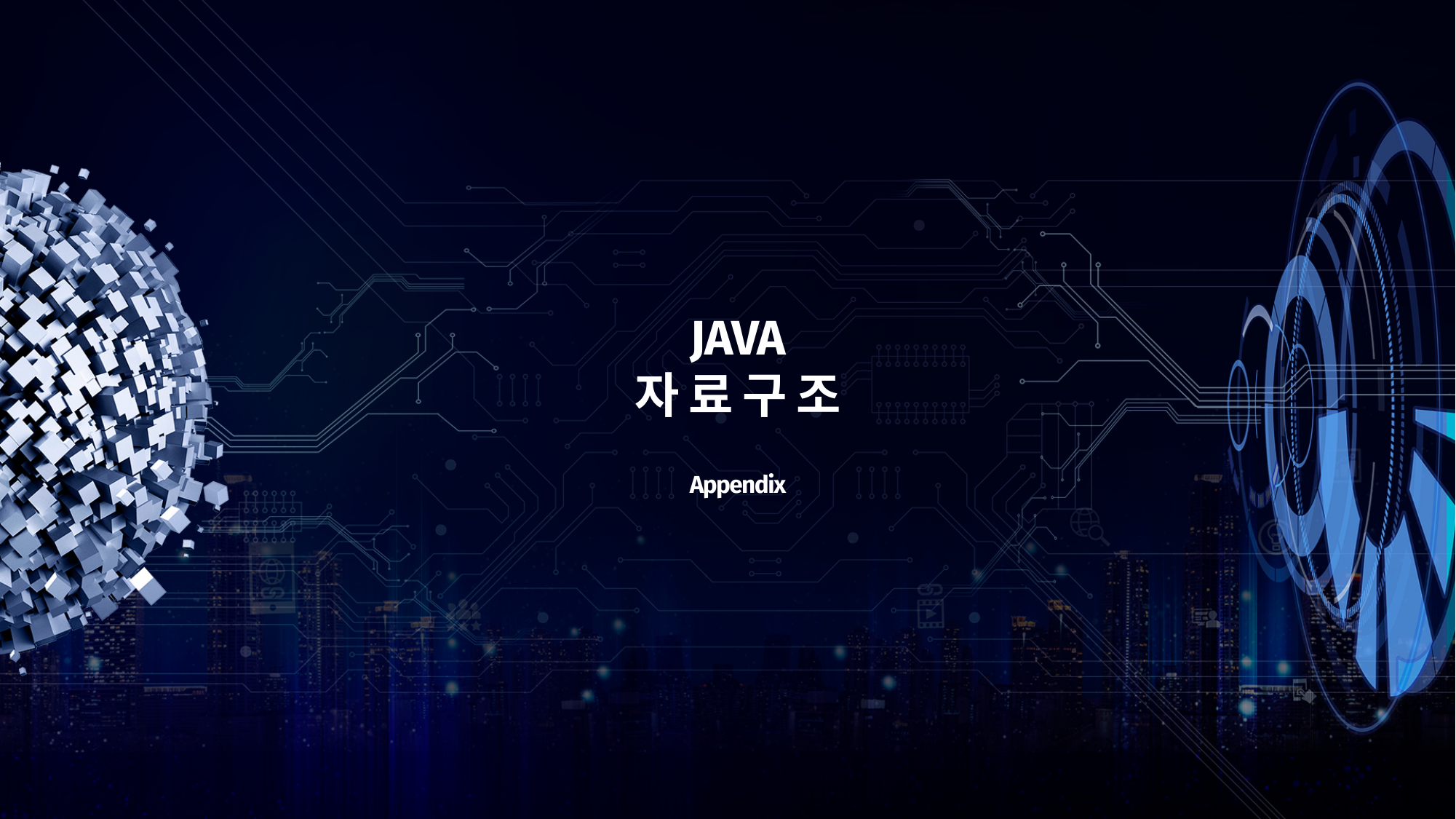

# JAVA 자 료 구 조
Appendix